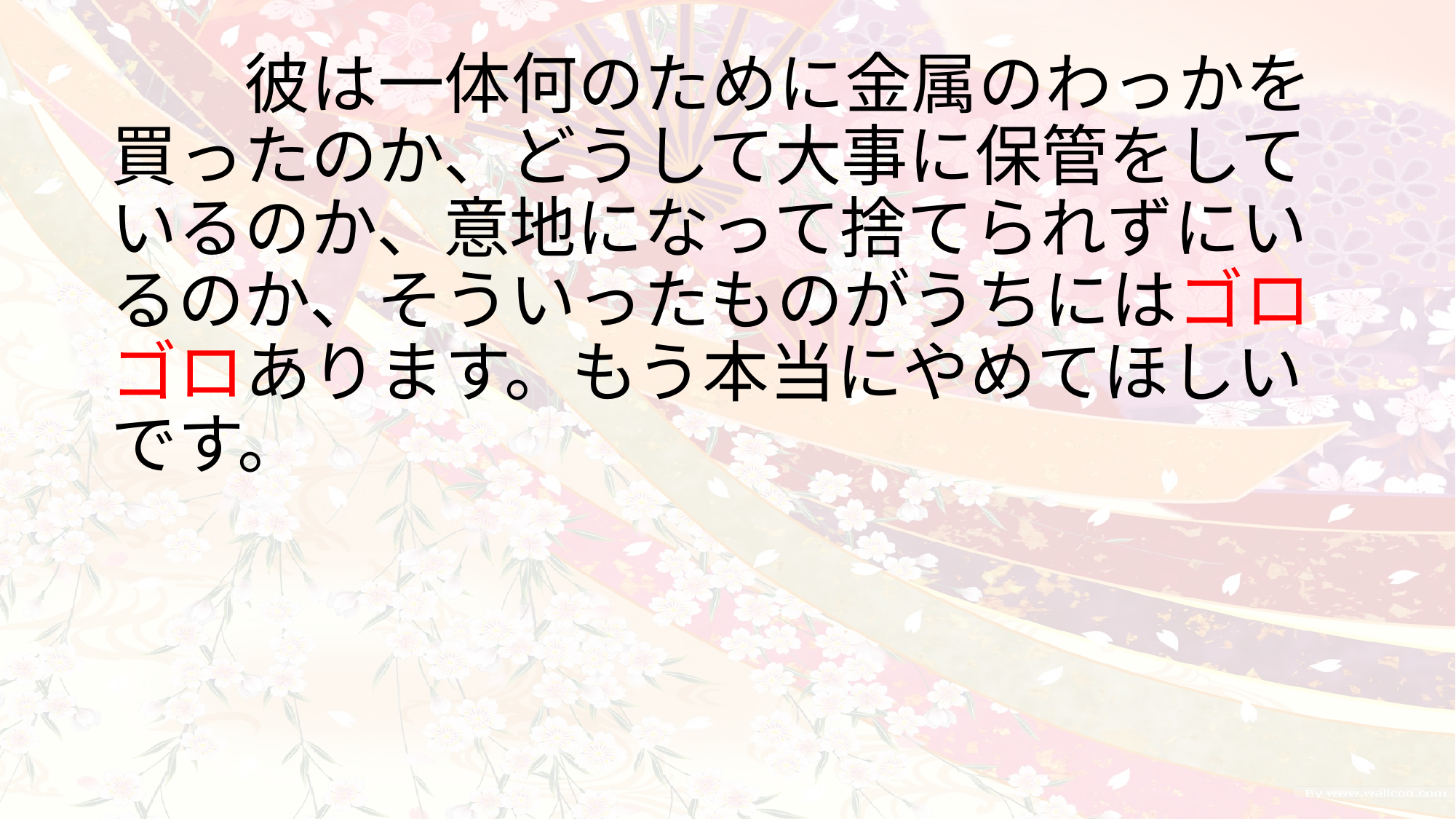

彼は一体何のために金属のわっかを買ったのか、どうして大事に保管をしているのか、意地になって捨てられずにいるのか、そういったものがうちにはゴロゴロあります。もう本当にやめてほしいです。